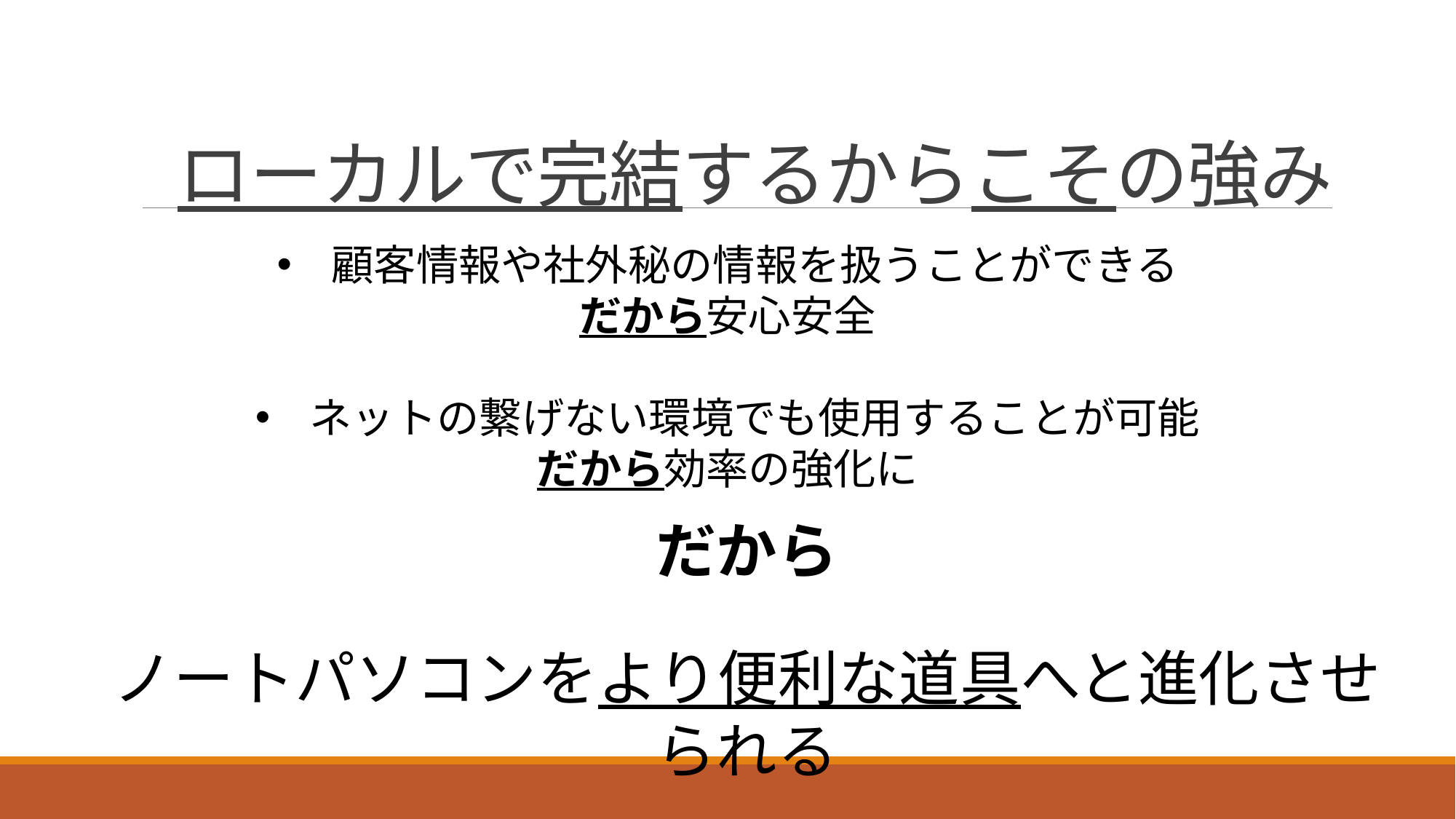

# ローカルで完結するからこその強み
顧客情報や社外秘の情報を扱うことができる
だから安心安全

ネットの繋げない環境でも使用することが可能
だから効率の強化に

だから
ノートパソコンをより便利な道具へと進化させられる